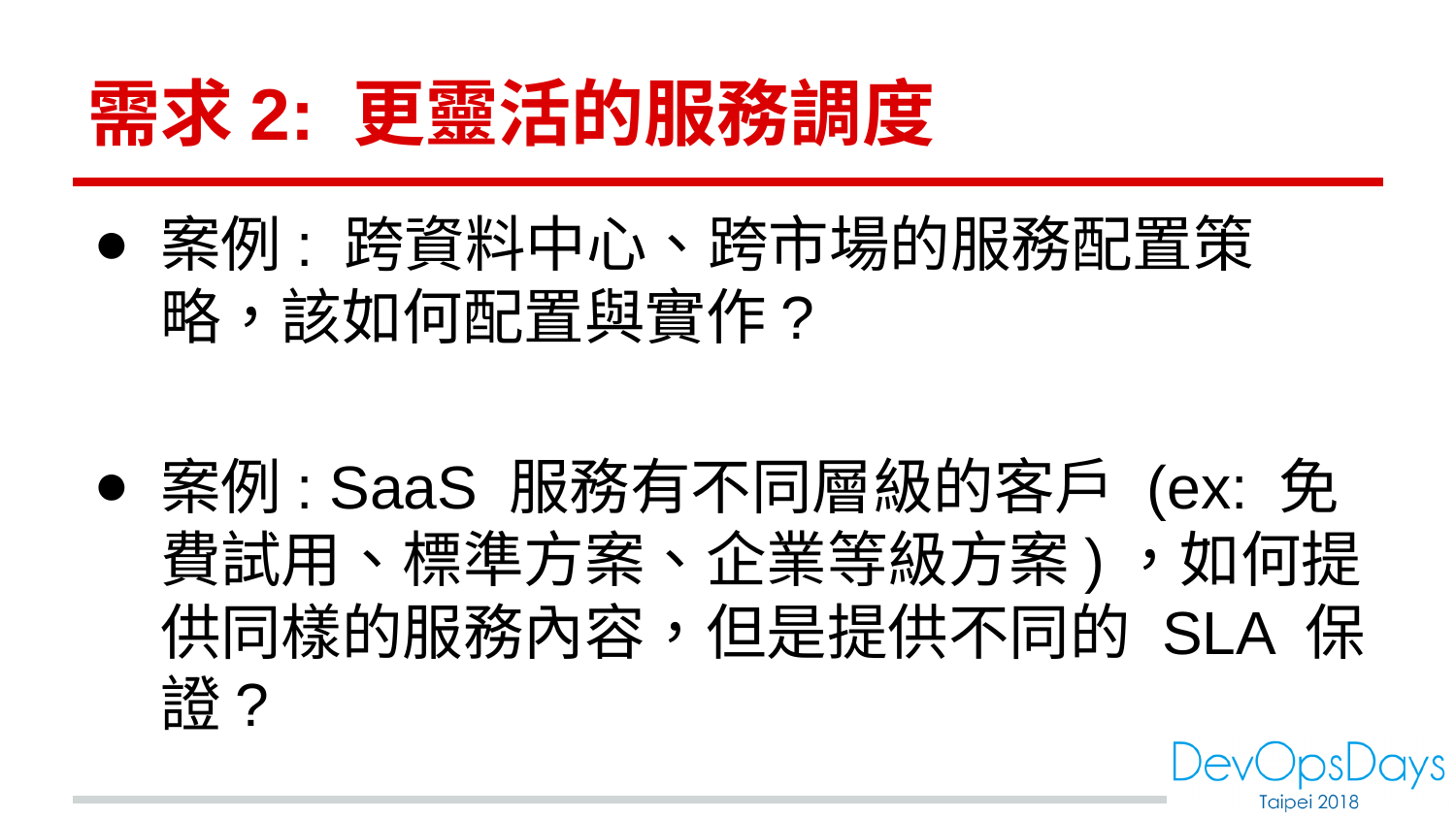

# 需求2: 更靈活的服務調度
案例: 跨資料中心、跨市場的服務配置策略，該如何配置與實作?

案例: SaaS 服務有不同層級的客戶 (ex: 免費試用、標準方案、企業等級方案)，如何提供同樣的服務內容，但是提供不同的 SLA 保證?